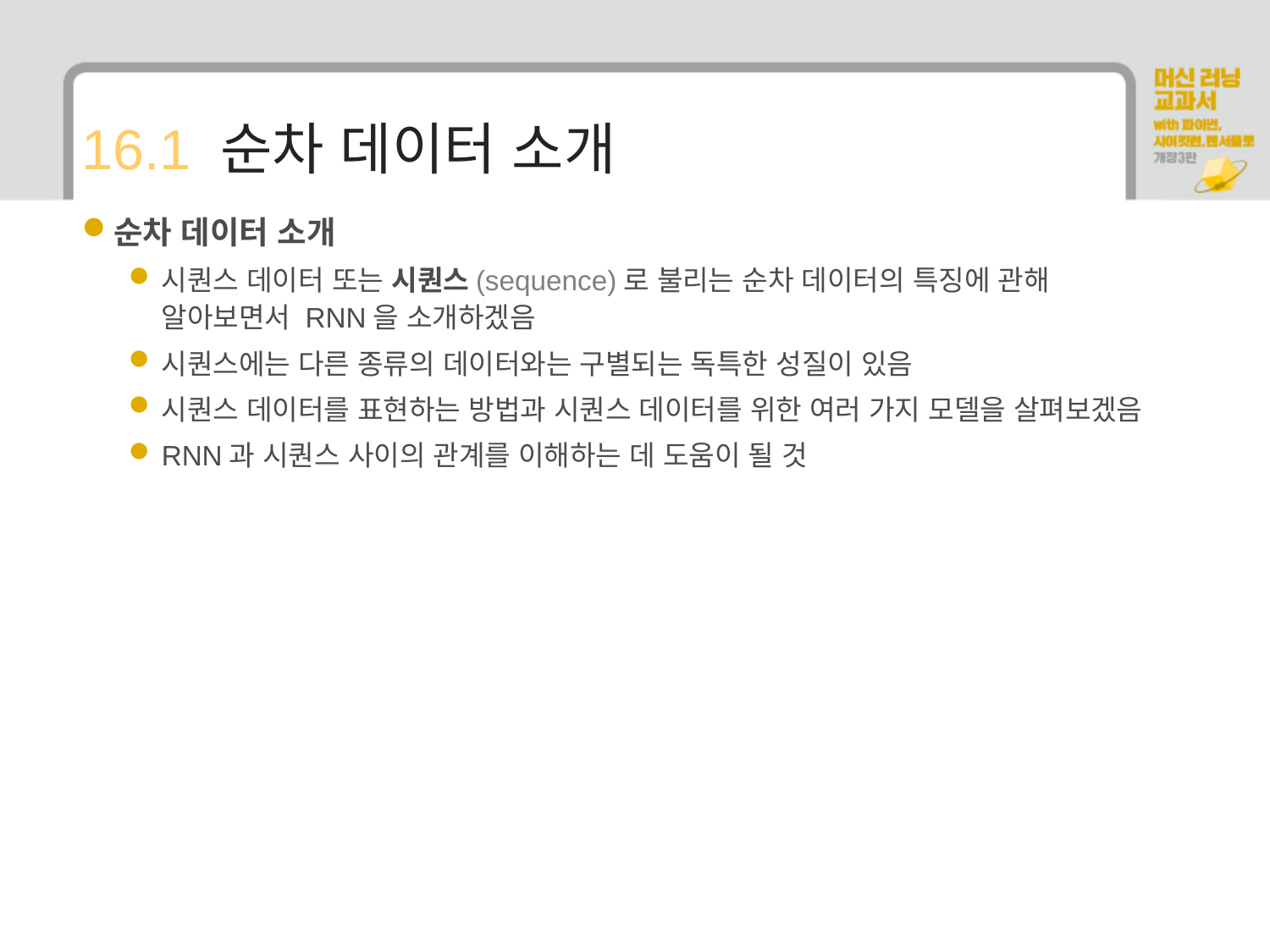

# 16.1 순차 데이터 소개
순차 데이터 소개
시퀀스 데이터 또는 시퀀스(sequence)로 불리는 순차 데이터의 특징에 관해 알아보면서 RNN을 소개하겠음
시퀀스에는 다른 종류의 데이터와는 구별되는 독특한 성질이 있음
시퀀스 데이터를 표현하는 방법과 시퀀스 데이터를 위한 여러 가지 모델을 살펴보겠음
RNN과 시퀀스 사이의 관계를 이해하는 데 도움이 될 것